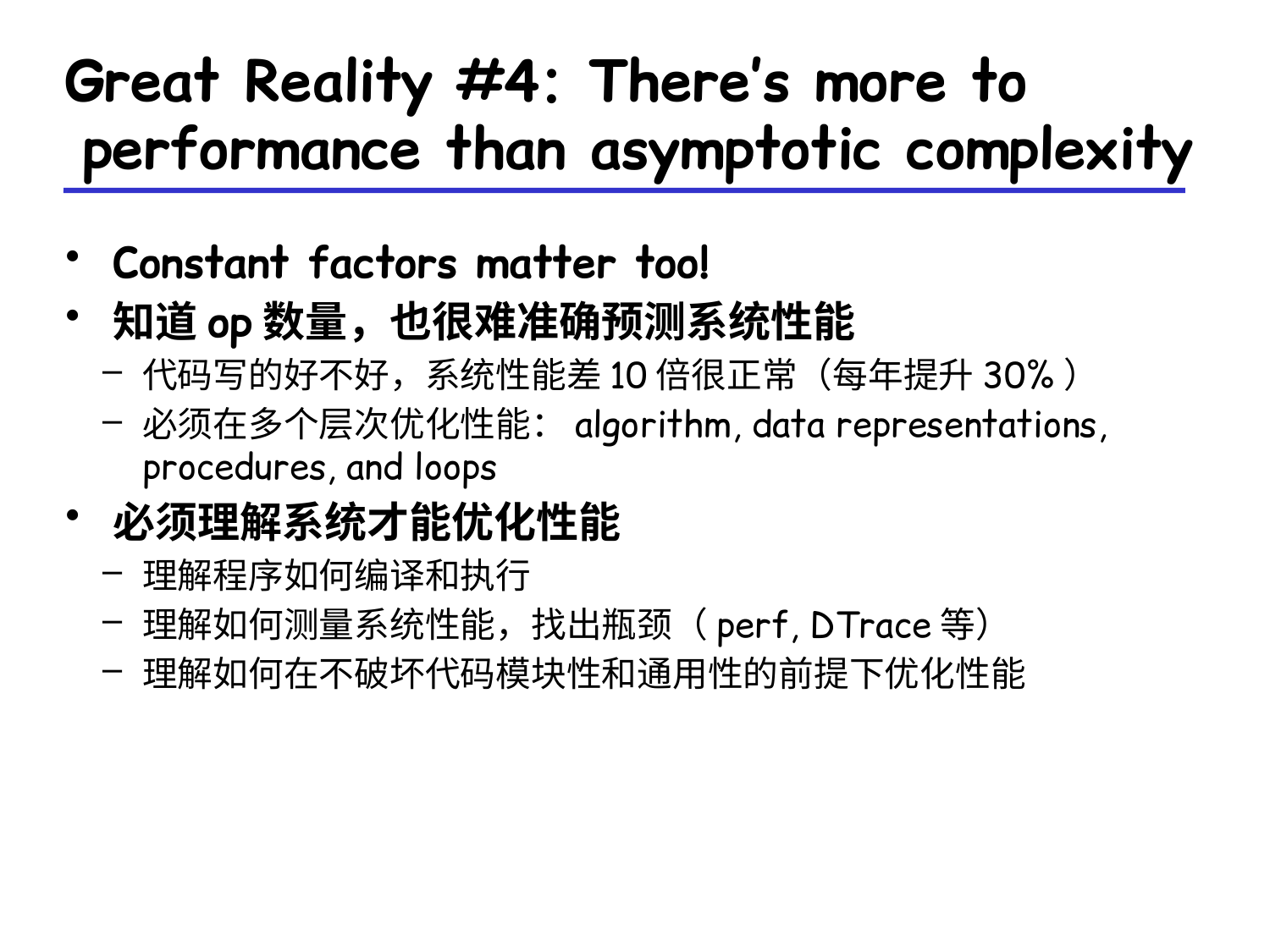

Carnegie Mellon
# Great Reality #4: There’s more to performance than asymptotic complexity
Constant factors matter too!
知道op数量，也很难准确预测系统性能
代码写的好不好，系统性能差10倍很正常（每年提升30%）
必须在多个层次优化性能：algorithm, data representations, procedures, and loops
必须理解系统才能优化性能
理解程序如何编译和执行
理解如何测量系统性能，找出瓶颈（perf, DTrace等）
理解如何在不破坏代码模块性和通用性的前提下优化性能